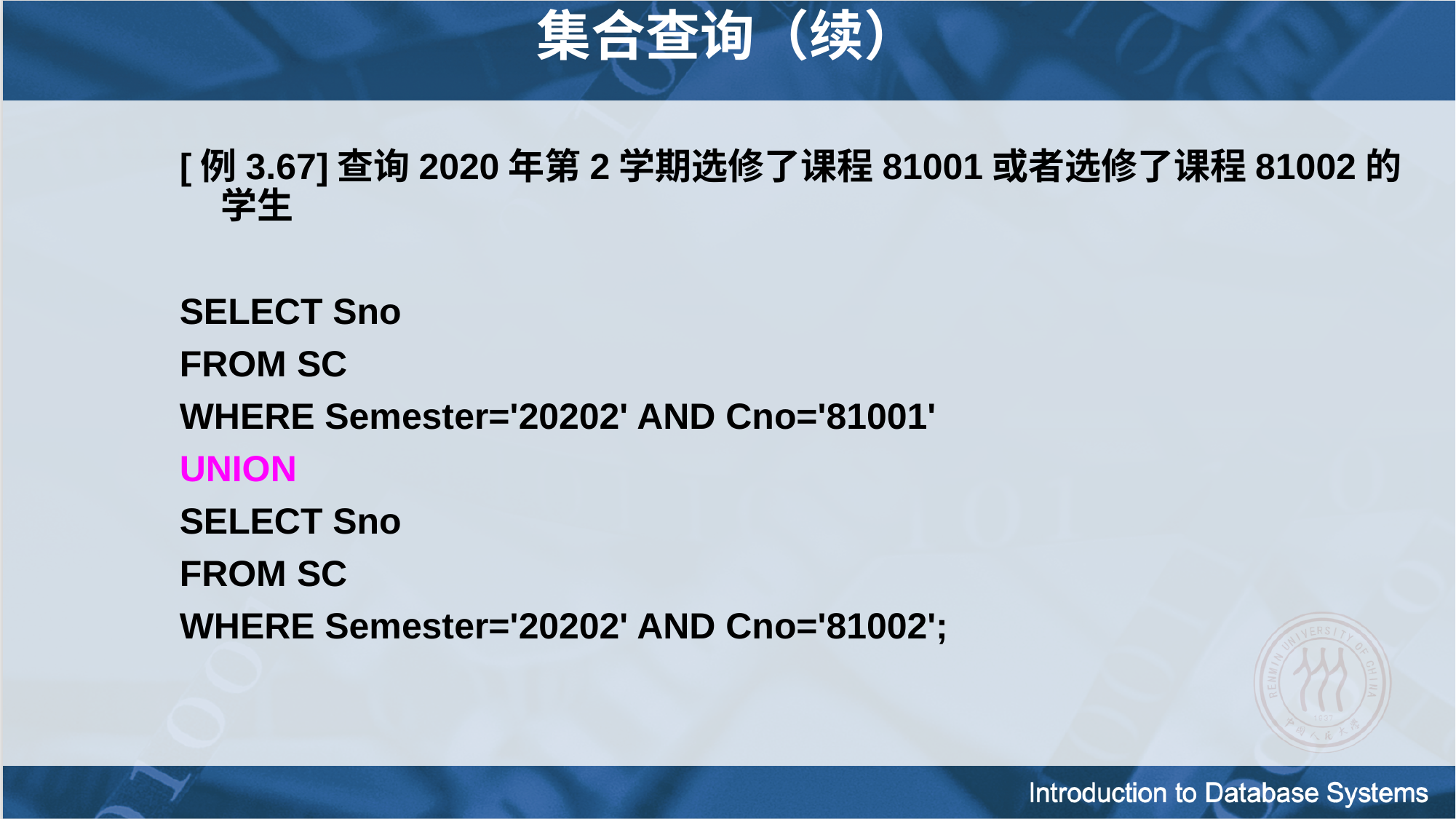

集合查询（续）
[例3.67]查询2020年第2学期选修了课程81001或者选修了课程81002的学生

SELECT Sno
FROM SC
WHERE Semester='20202' AND Cno='81001'
UNION
SELECT Sno
FROM SC
WHERE Semester='20202' AND Cno='81002';